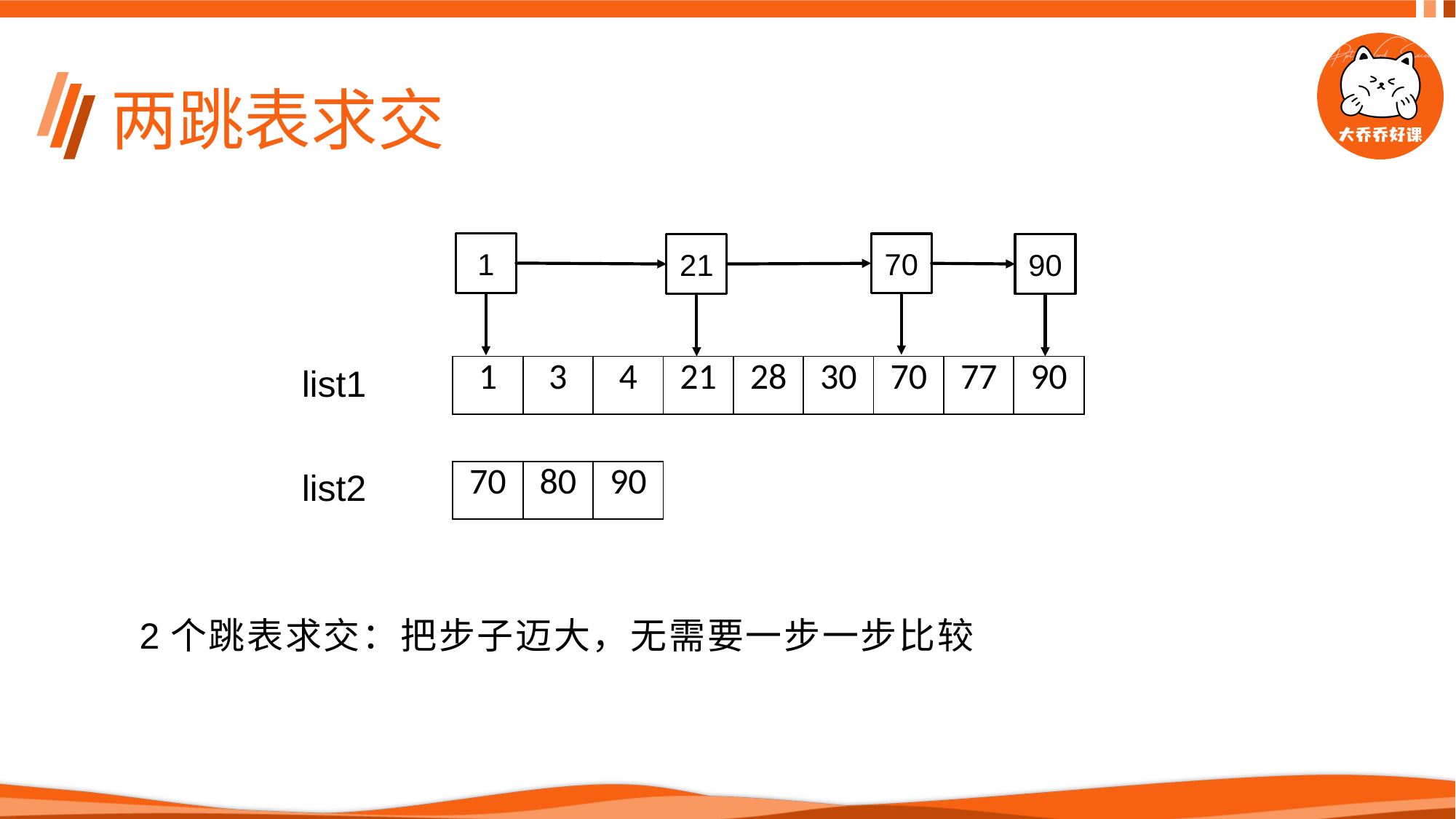

# 两跳表求交
1
70
21
90
list1
| 1 | 3 | 4 | 21 | 28 | 30 | 70 | 77 | 90 |
| --- | --- | --- | --- | --- | --- | --- | --- | --- |
list2
| 70 | 80 | 90 |
| --- | --- | --- |
2个跳表求交：把步子迈大，无需要一步一步比较